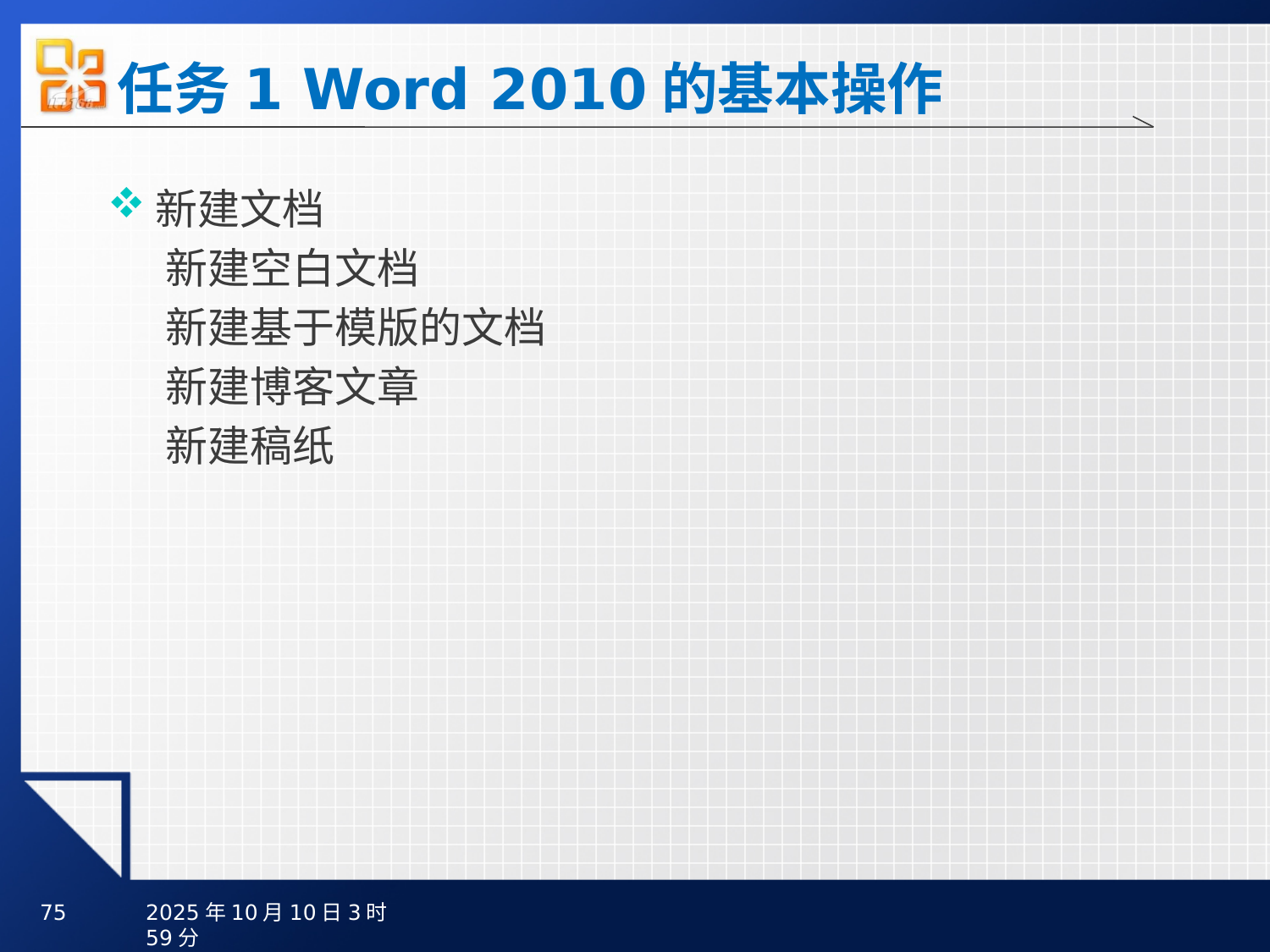

任务1 Word 2010的基本操作
新建文档
     新建空白文档
     新建基于模版的文档
     新建博客文章
     新建稿纸

75
2025年10月10日3时59分